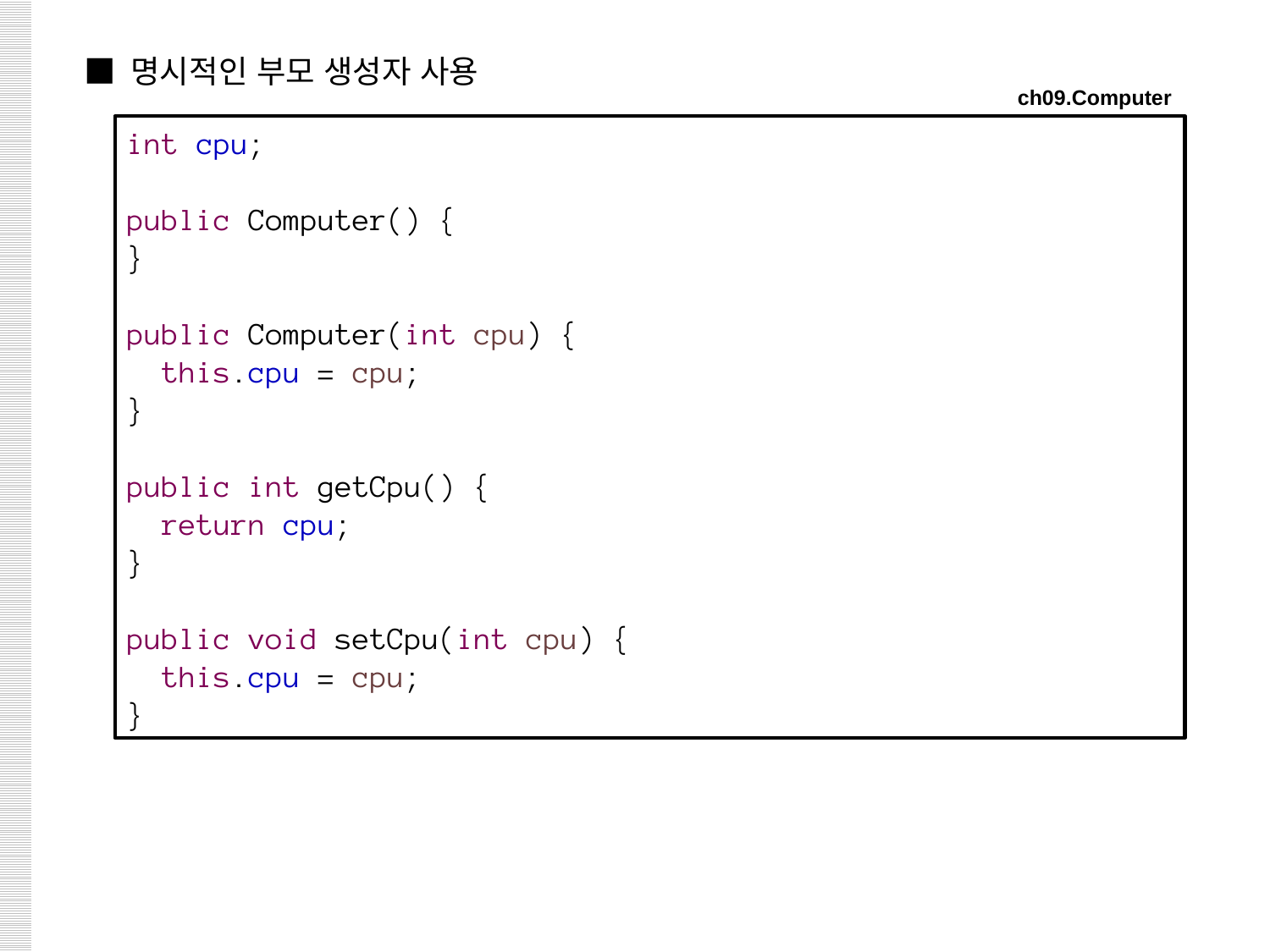

■ 명시적인 부모 생성자 사용
ch09.Computer
int cpu;

public Computer() {
}

public Computer(int cpu) {
  this.cpu = cpu;
}

public int getCpu() {
  return cpu;
}

public void setCpu(int cpu) {
  this.cpu = cpu;
}